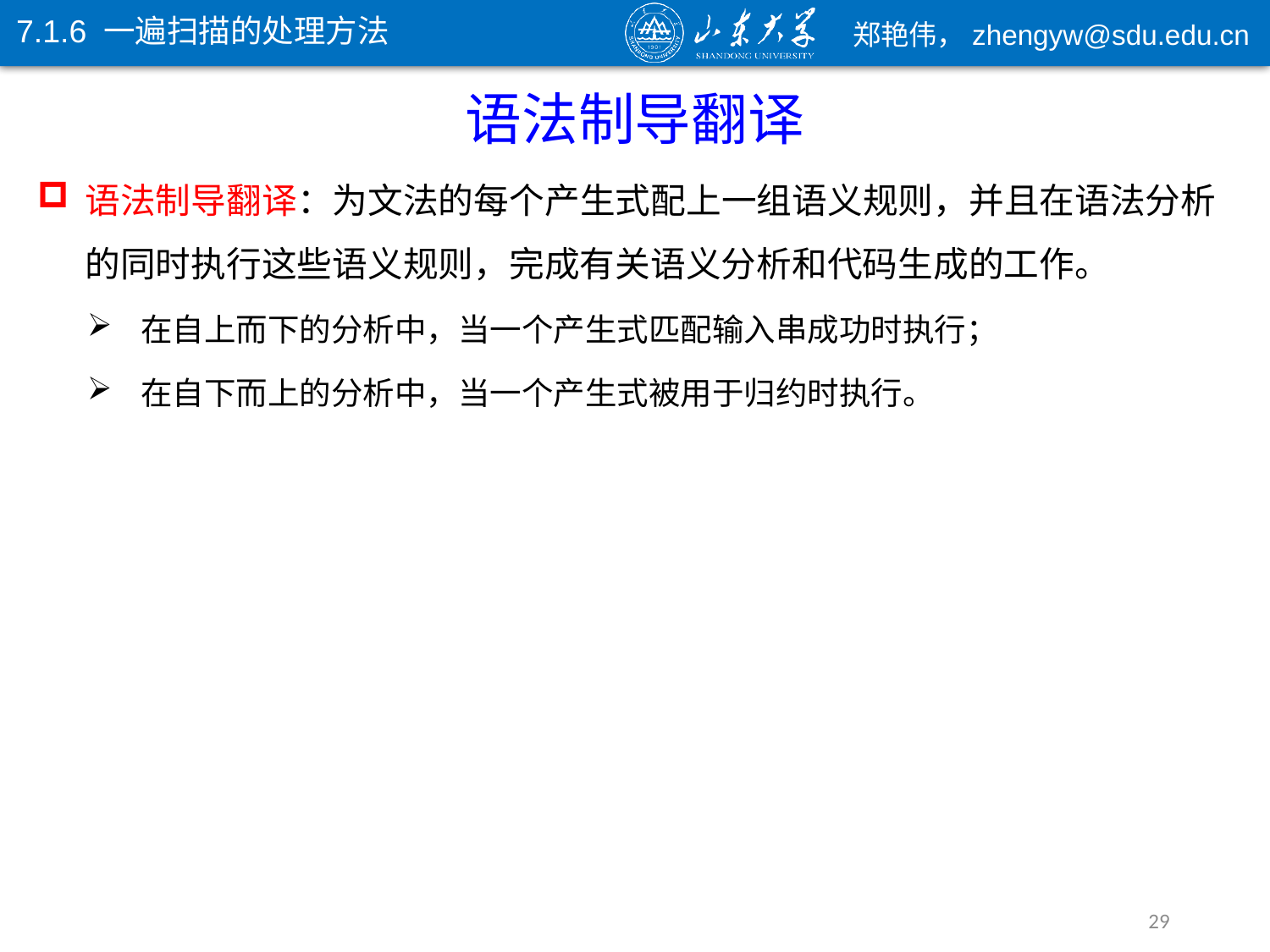

7.1.6 一遍扫描的处理方法
语法制导翻译
语法制导翻译：为文法的每个产生式配上一组语义规则，并且在语法分析的同时执行这些语义规则，完成有关语义分析和代码生成的工作。
在自上而下的分析中，当一个产生式匹配输入串成功时执行；
在自下而上的分析中，当一个产生式被用于归约时执行。
29